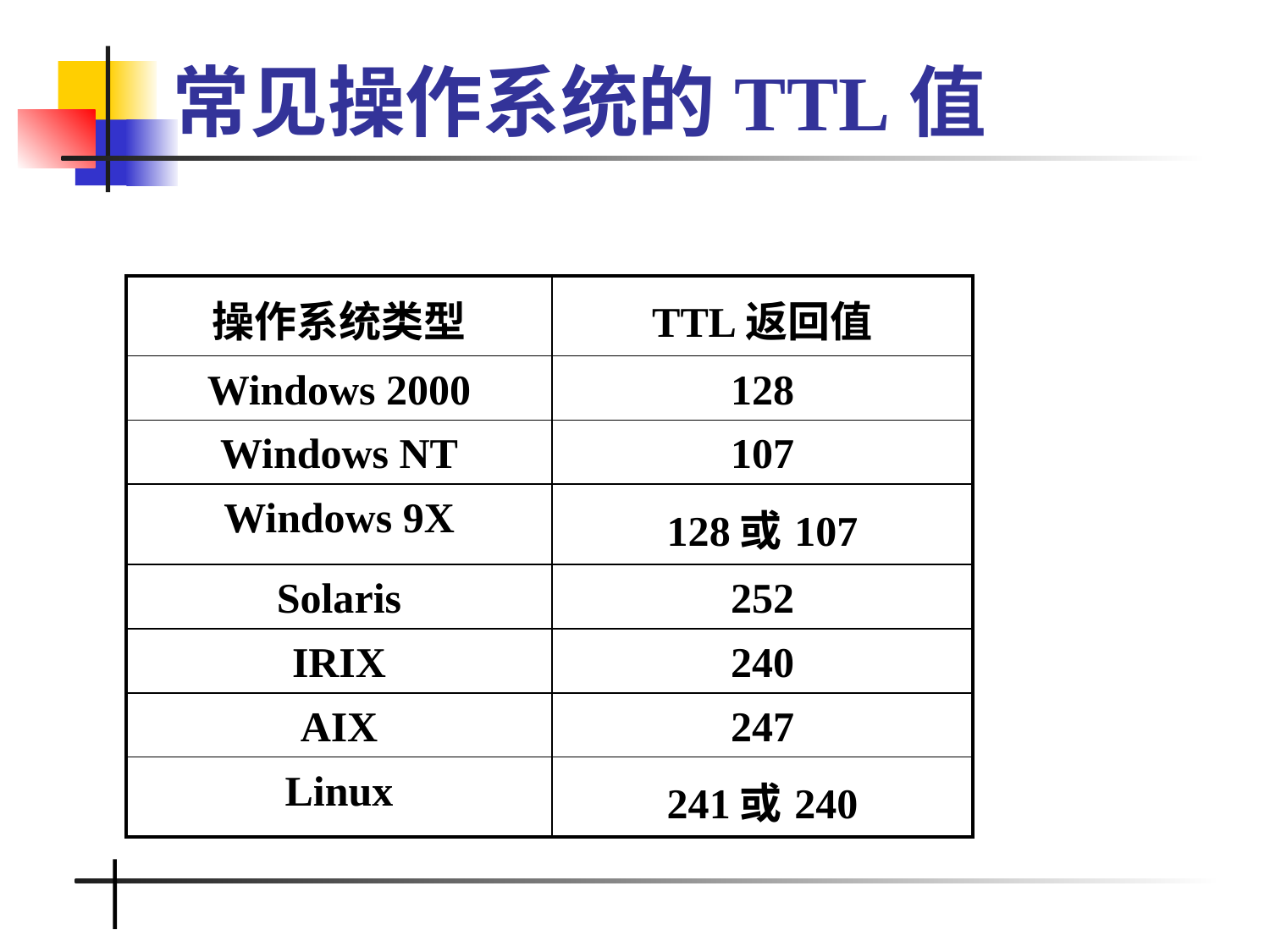

# 常见操作系统的TTL值

| 操作系统类型 | TTL返回值 |
| --- | --- |
| Windows 2000 | 128 |
| Windows NT | 107 |
| Windows 9X | 128或107 |
| Solaris | 252 |
| IRIX | 240 |
| AIX | 247 |
| Linux | 241或240 |